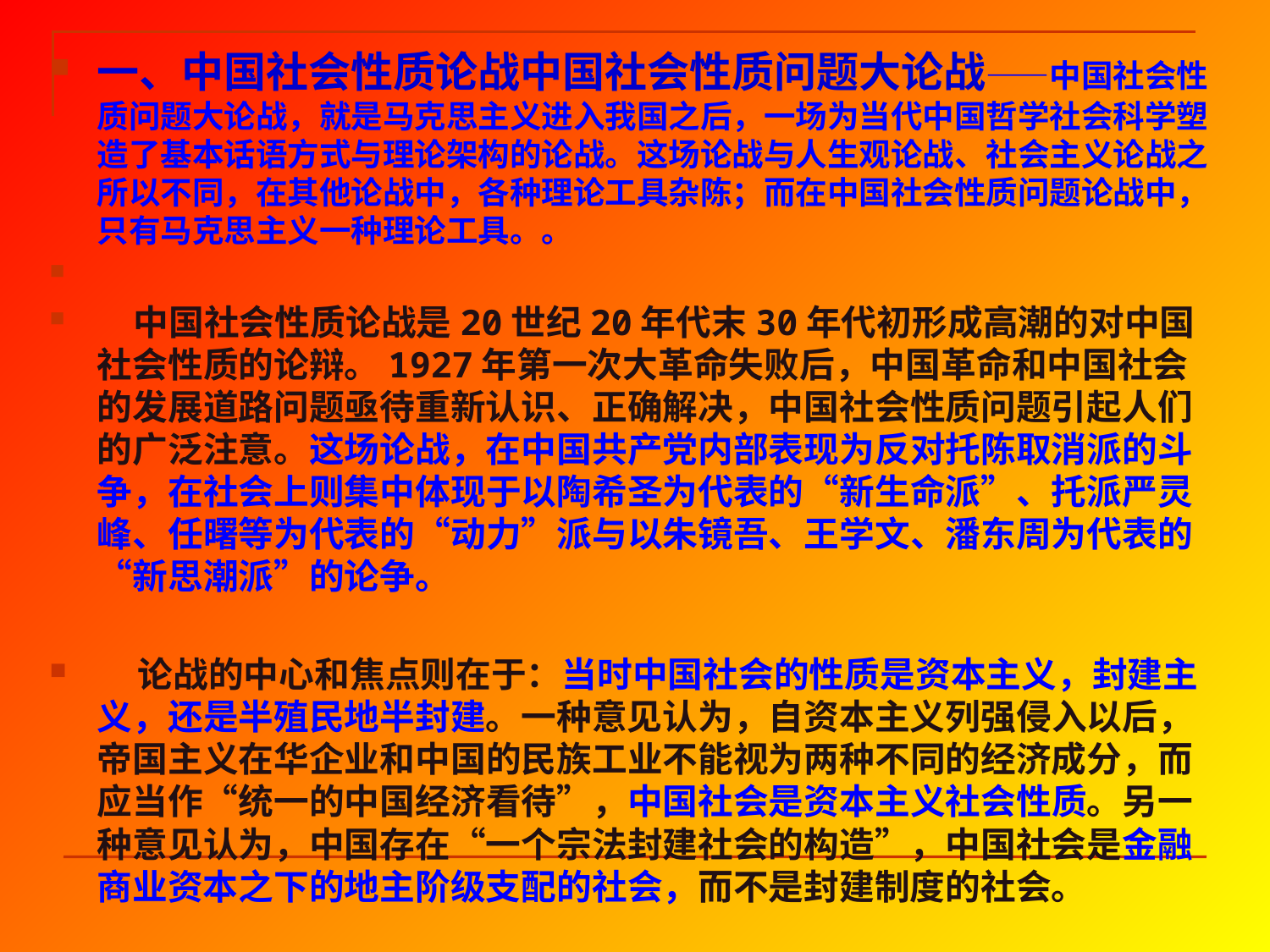

一、中国社会性质论战中国社会性质问题大论战——中国社会性质问题大论战，就是马克思主义进入我国之后，一场为当代中国哲学社会科学塑造了基本话语方式与理论架构的论战。这场论战与人生观论战、社会主义论战之所以不同，在其他论战中，各种理论工具杂陈；而在中国社会性质问题论战中，只有马克思主义一种理论工具。。

    中国社会性质论战是20世纪20年代末30年代初形成高潮的对中国社会性质的论辩。1927年第一次大革命失败后，中国革命和中国社会的发展道路问题亟待重新认识、正确解决，中国社会性质问题引起人们的广泛注意。这场论战，在中国共产党内部表现为反对托陈取消派的斗争，在社会上则集中体现于以陶希圣为代表的“新生命派”、托派严灵峰、任曙等为代表的“动力”派与以朱镜吾、王学文、潘东周为代表的“新思潮派”的论争。

    论战的中心和焦点则在于：当时中国社会的性质是资本主义，封建主义，还是半殖民地半封建。一种意见认为，自资本主义列强侵入以后，帝国主义在华企业和中国的民族工业不能视为两种不同的经济成分，而应当作“统一的中国经济看待”，中国社会是资本主义社会性质。另一种意见认为，中国存在“一个宗法封建社会的构造”，中国社会是金融商业资本之下的地主阶级支配的社会，而不是封建制度的社会。